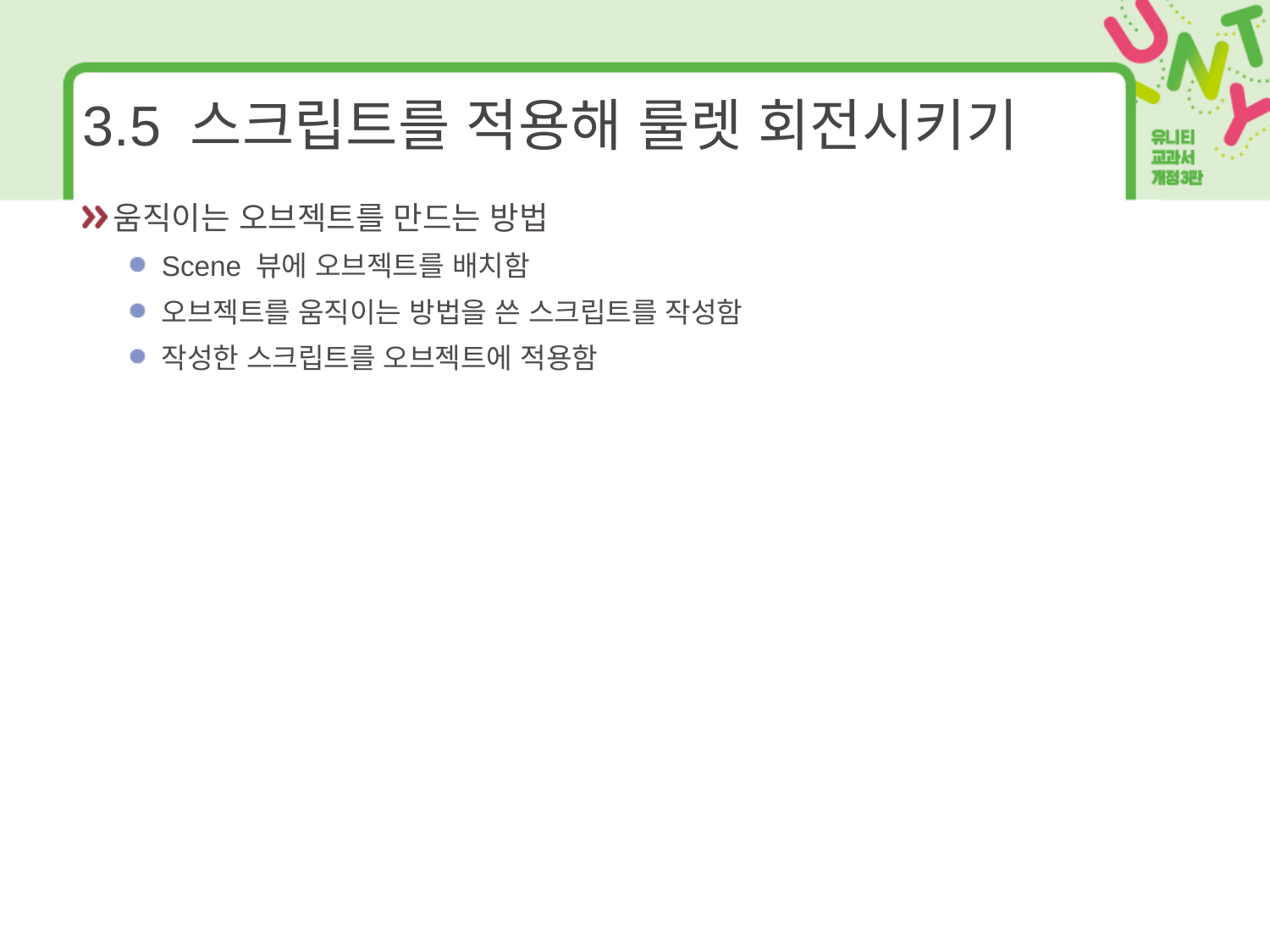

# 3.5 스크립트를 적용해 룰렛 회전시키기
움직이는 오브젝트를 만드는 방법
Scene 뷰에 오브젝트를 배치함
오브젝트를 움직이는 방법을 쓴 스크립트를 작성함
작성한 스크립트를 오브젝트에 적용함